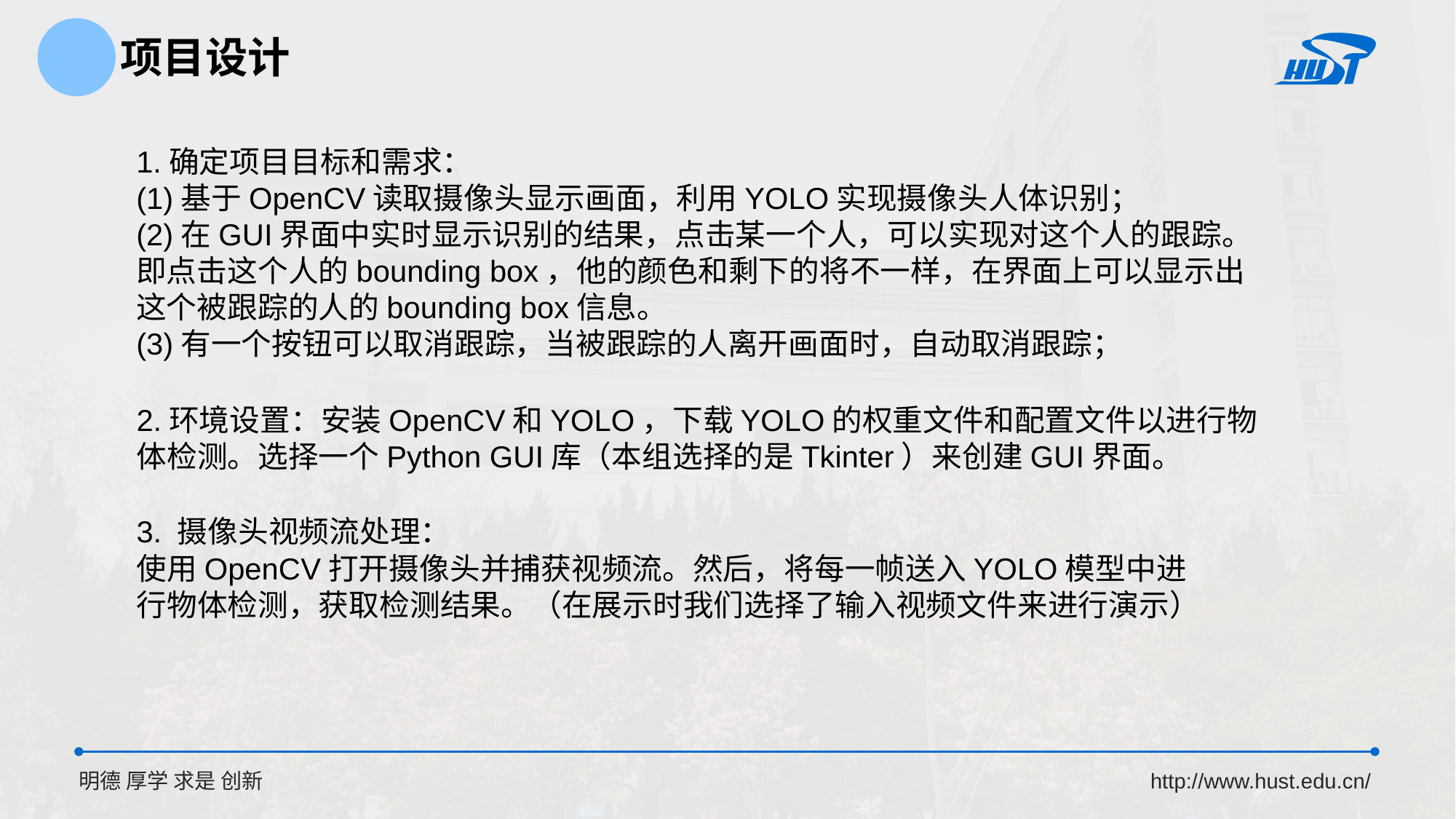

项目设计
1.确定项目目标和需求：
(1)基于OpenCV读取摄像头显示画面，利用YOLO实现摄像头人体识别；
(2)在GUI界面中实时显示识别的结果，点击某一个人，可以实现对这个人的跟踪。即点击这个人的bounding box，他的颜色和剩下的将不一样，在界面上可以显示出这个被跟踪的人的bounding box信息。
(3)有一个按钮可以取消跟踪，当被跟踪的人离开画面时，自动取消跟踪；
2.环境设置：安装OpenCV和YOLO，下载YOLO的权重文件和配置文件以进行物体检测。选择一个Python GUI库（本组选择的是Tkinter）来创建GUI界面。
3. 摄像头视频流处理：
使用OpenCV打开摄像头并捕获视频流。然后，将每一帧送入YOLO模型中进行物体检测，获取检测结果。（在展示时我们选择了输入视频文件来进行演示）